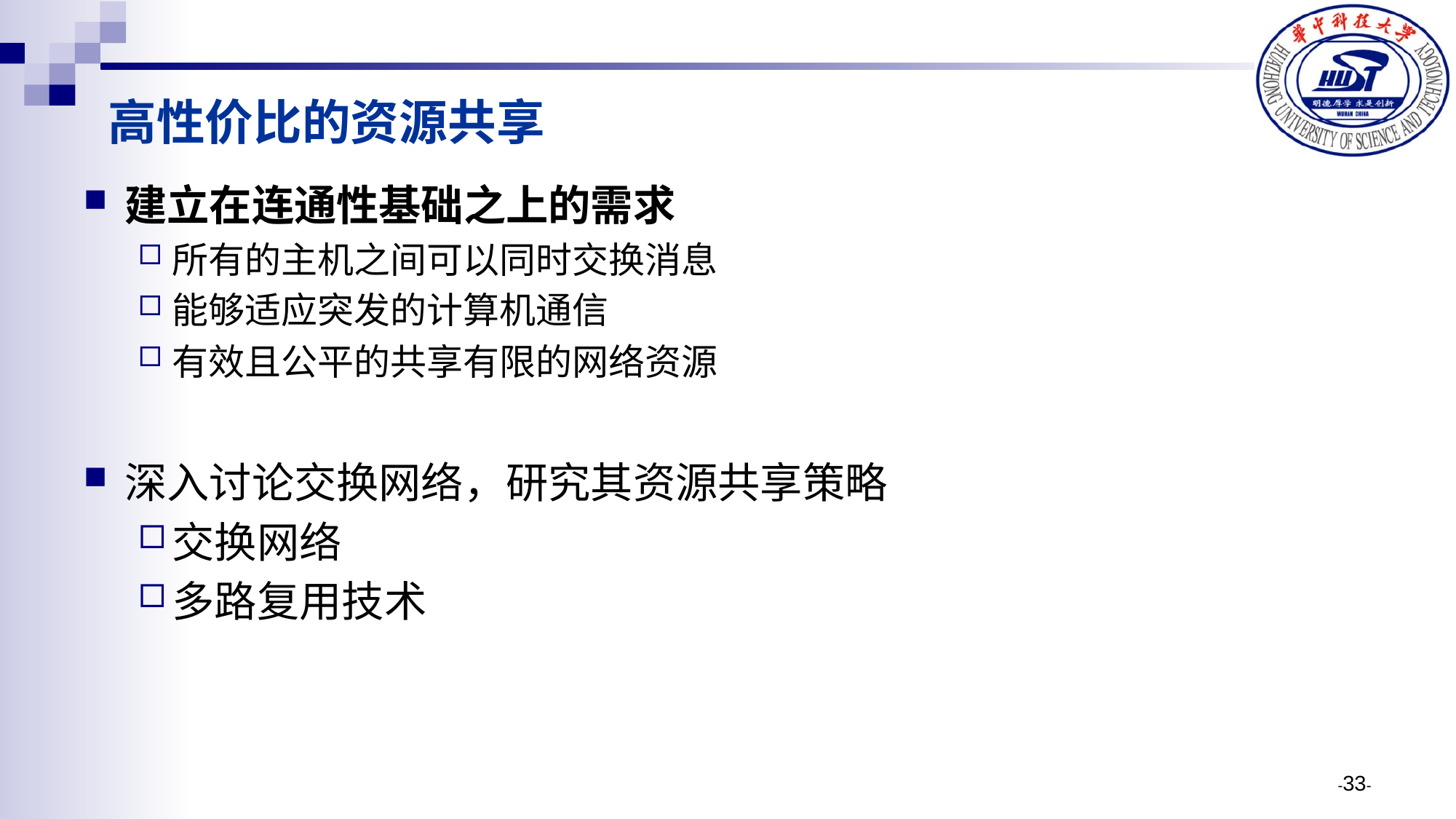

# 高性价比的资源共享
建立在连通性基础之上的需求
所有的主机之间可以同时交换消息
能够适应突发的计算机通信
有效且公平的共享有限的网络资源

深入讨论交换网络，研究其资源共享策略
交换网络
多路复用技术

-33-